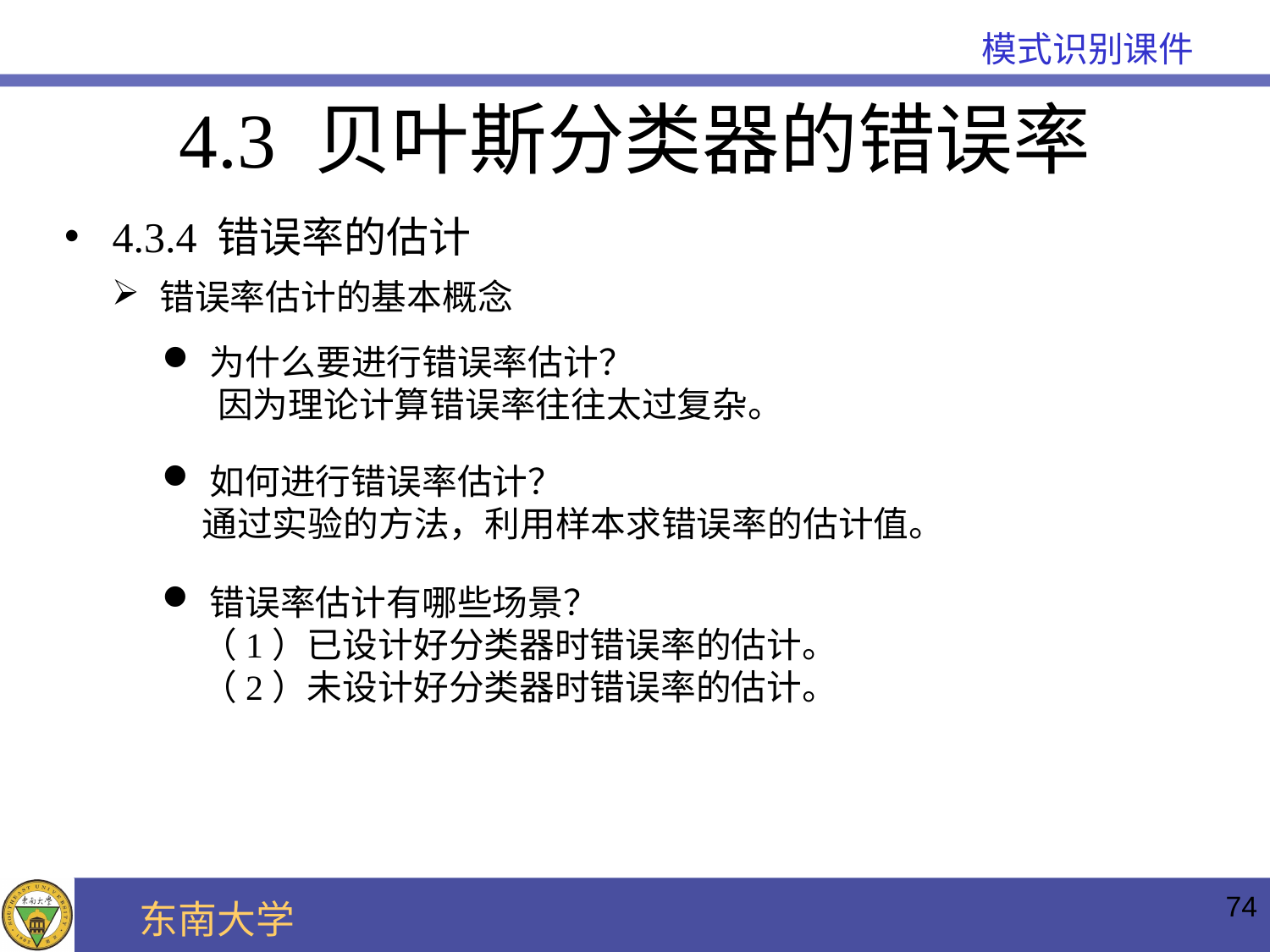

4.3 贝叶斯分类器的错误率
4.3.4 错误率的估计
错误率估计的基本概念
为什么要进行错误率估计？
      因为理论计算错误率往往太过复杂。
如何进行错误率估计？
    通过实验的方法，利用样本求错误率的估计值。
错误率估计有哪些场景？
    （1）已设计好分类器时错误率的估计。
    （2）未设计好分类器时错误率的估计。
74